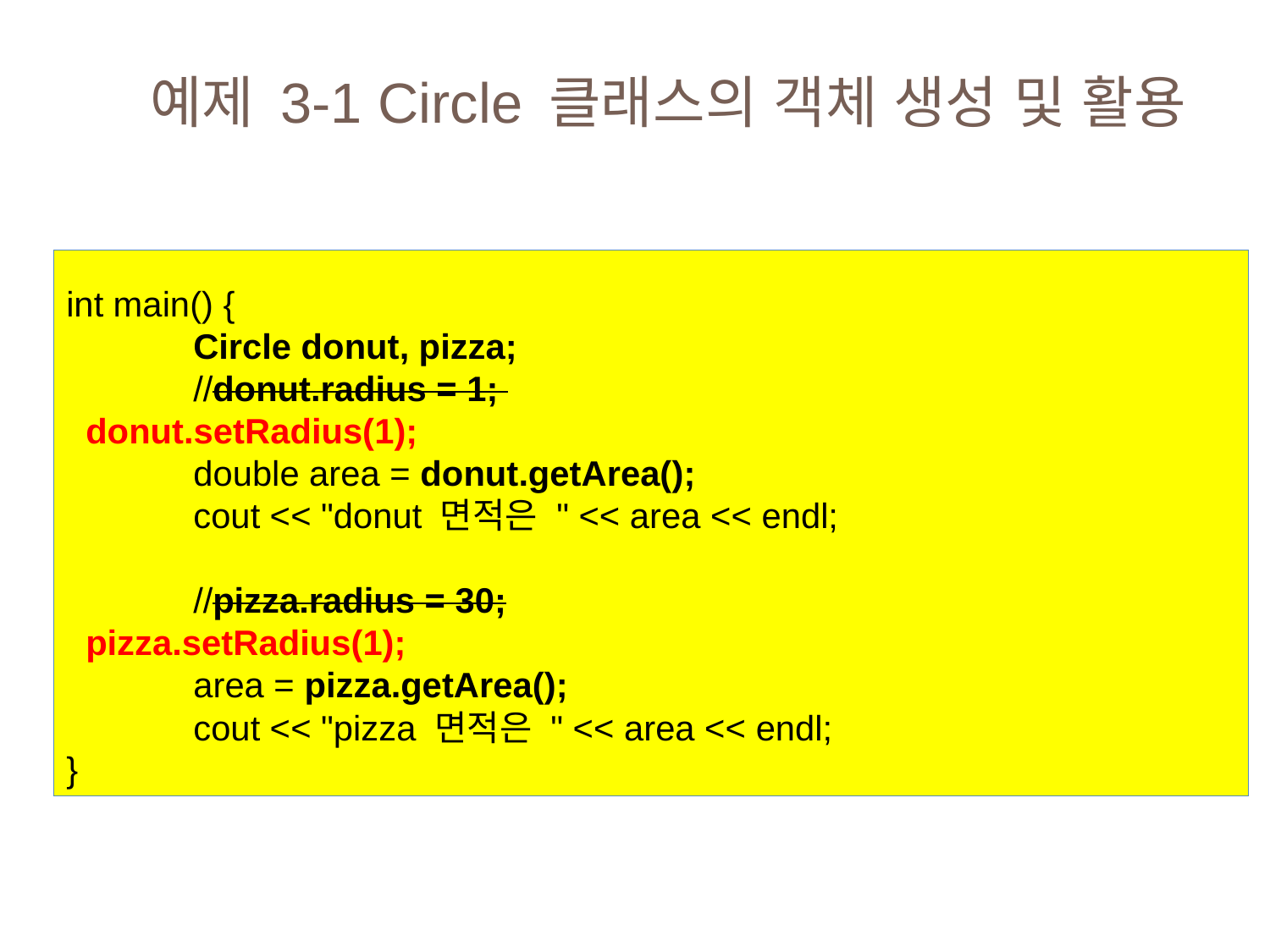

예제 3-1 Circle 클래스의 객체 생성 및 활용

int main() {
	Circle donut, pizza;
	//donut.radius = 1;
  donut.setRadius(1);
	double area = donut.getArea();
	cout << "donut 면적은 " << area << endl;

	//pizza.radius = 30;
  pizza.setRadius(1);
	area = pizza.getArea();
	cout << "pizza 면적은 " << area << endl;
}